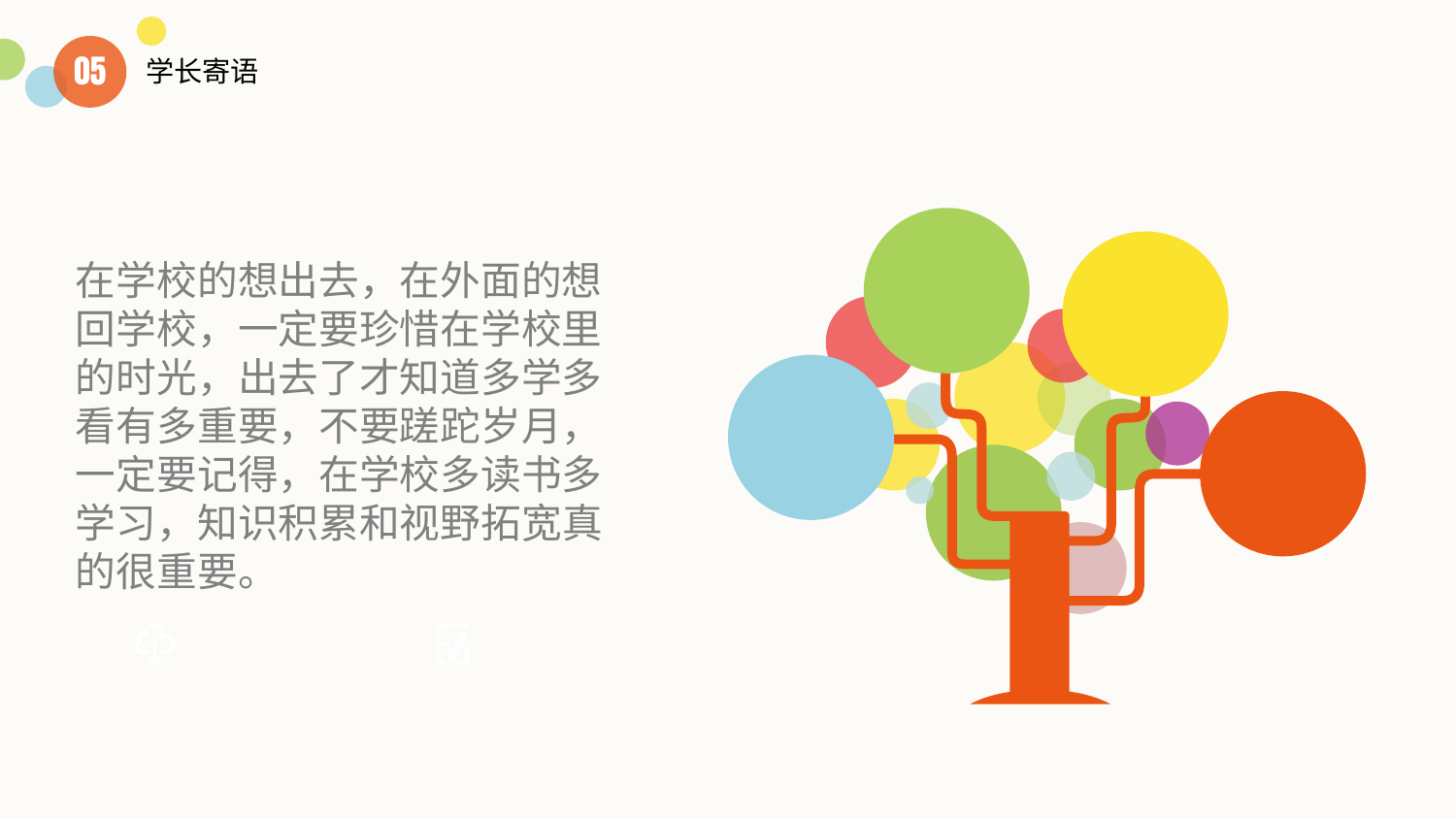

05
学长寄语

在学校的想出去，在外面的想回学校，一定要珍惜在学校里的时光，出去了才知道多学多看有多重要，不要蹉跎岁月，一定要记得，在学校多读书多学习，知识积累和视野拓宽真的很重要。